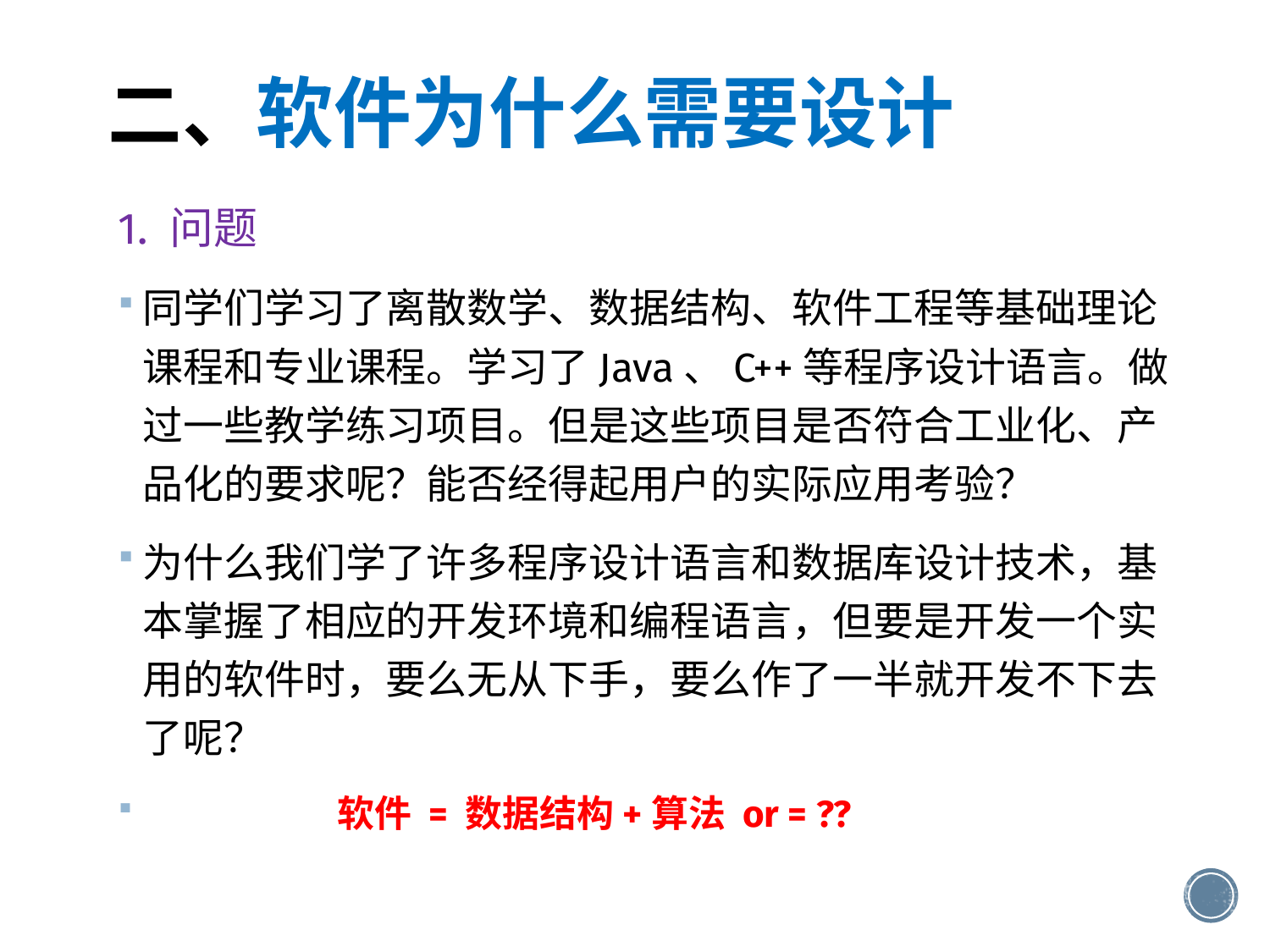

# 二、软件为什么需要设计
1. 问题
同学们学习了离散数学、数据结构、软件工程等基础理论课程和专业课程。学习了Java、C++等程序设计语言。做过一些教学练习项目。但是这些项目是否符合工业化、产品化的要求呢？能否经得起用户的实际应用考验？
为什么我们学了许多程序设计语言和数据库设计技术，基本掌握了相应的开发环境和编程语言，但要是开发一个实用的软件时，要么无从下手，要么作了一半就开发不下去了呢？
                      软件 = 数据结构+算法 or = ??